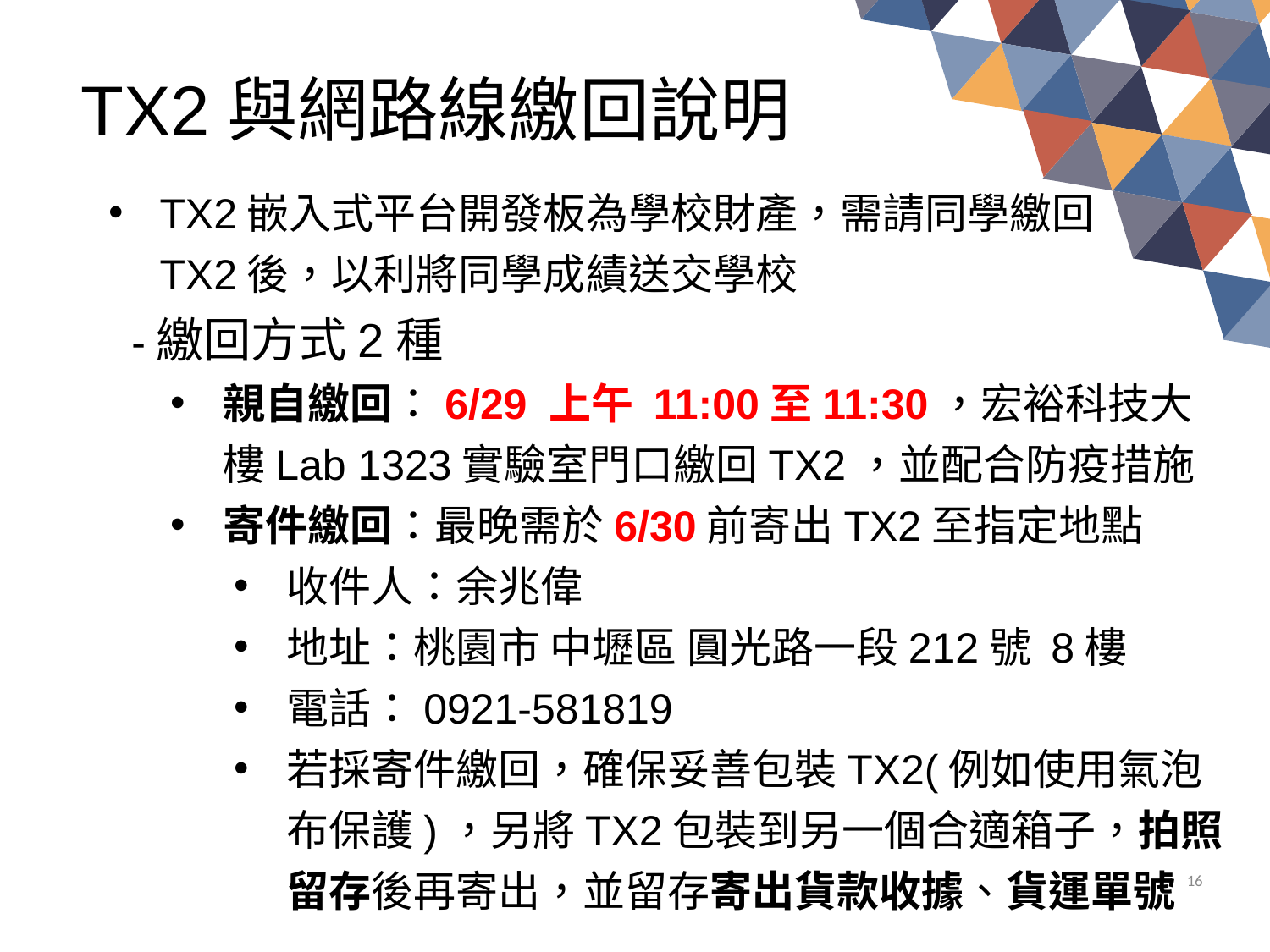

# TX2與網路線繳回說明
TX2嵌入式平台開發板為學校財產，需請同學繳回
TX2後，以利將同學成績送交學校
   -繳回方式2種
親自繳回：6/29 上午 11:00至11:30，宏裕科技大樓Lab 1323實驗室門口繳回TX2，並配合防疫措施
寄件繳回：最晚需於6/30前寄出TX2至指定地點
收件人：余兆偉
地址：桃園市 中壢區 圓光路一段212號 8樓
電話：0921-581819
若採寄件繳回，確保妥善包裝TX2(例如使用氣泡布保護)，另將TX2包裝到另一個合適箱子，拍照留存後再寄出，並留存寄出貨款收據、貨運單號
16